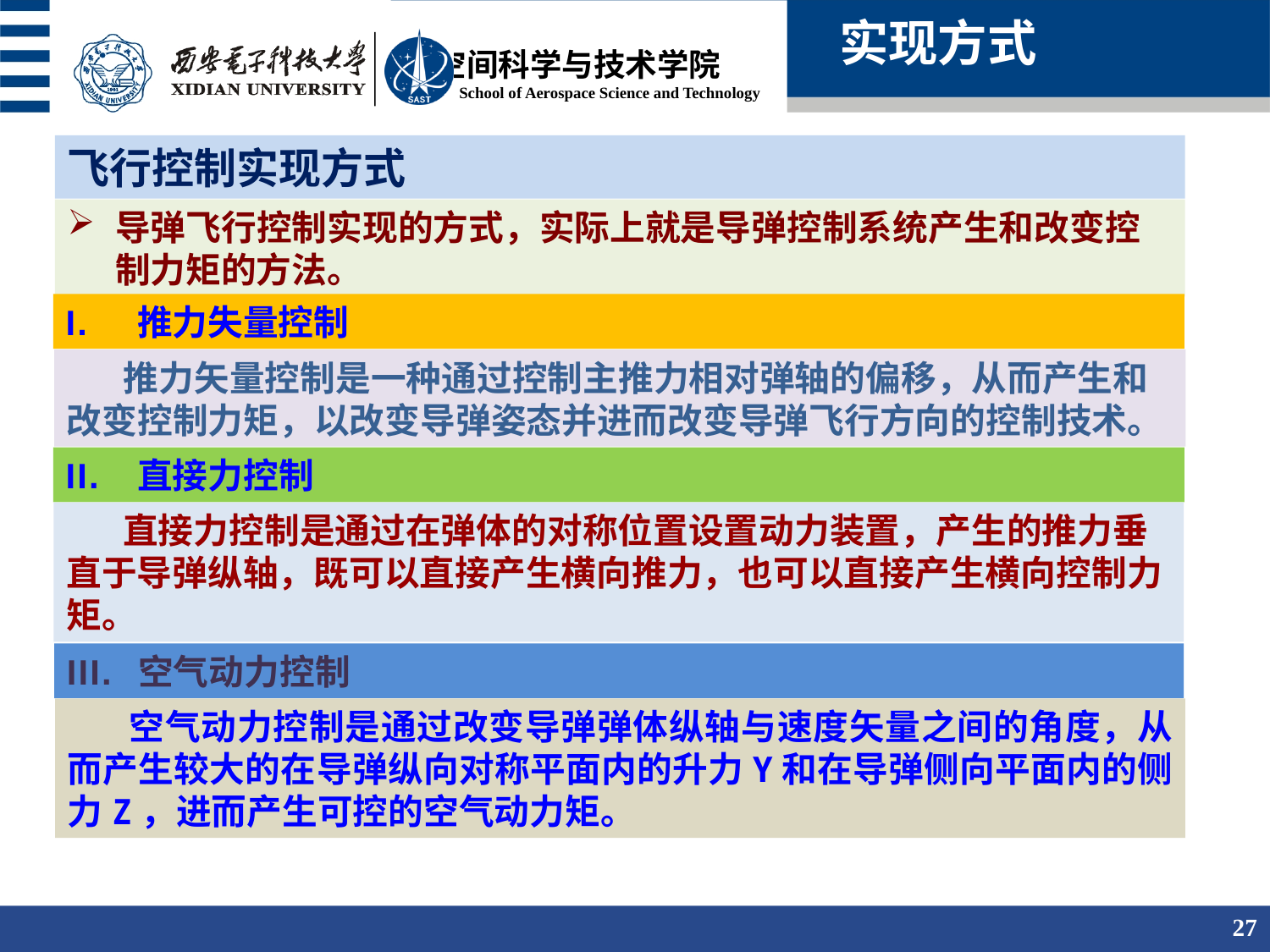

实现方式
飞行控制实现方式
导弹飞行控制实现的方式，实际上就是导弹控制系统产生和改变控制力矩的方法。
推力失量控制
      推力矢量控制是一种通过控制主推力相对弹轴的偏移，从而产生和改变控制力矩，以改变导弹姿态并进而改变导弹飞行方向的控制技术。
直接力控制
      直接力控制是通过在弹体的对称位置设置动力装置，产生的推力垂直于导弹纵轴，既可以直接产生横向推力，也可以直接产生横向控制力矩。
空气动力控制
      空气动力控制是通过改变导弹弹体纵轴与速度矢量之间的角度，从而产生较大的在导弹纵向对称平面内的升力Y和在导弹侧向平面内的侧力Z，进而产生可控的空气动力矩。